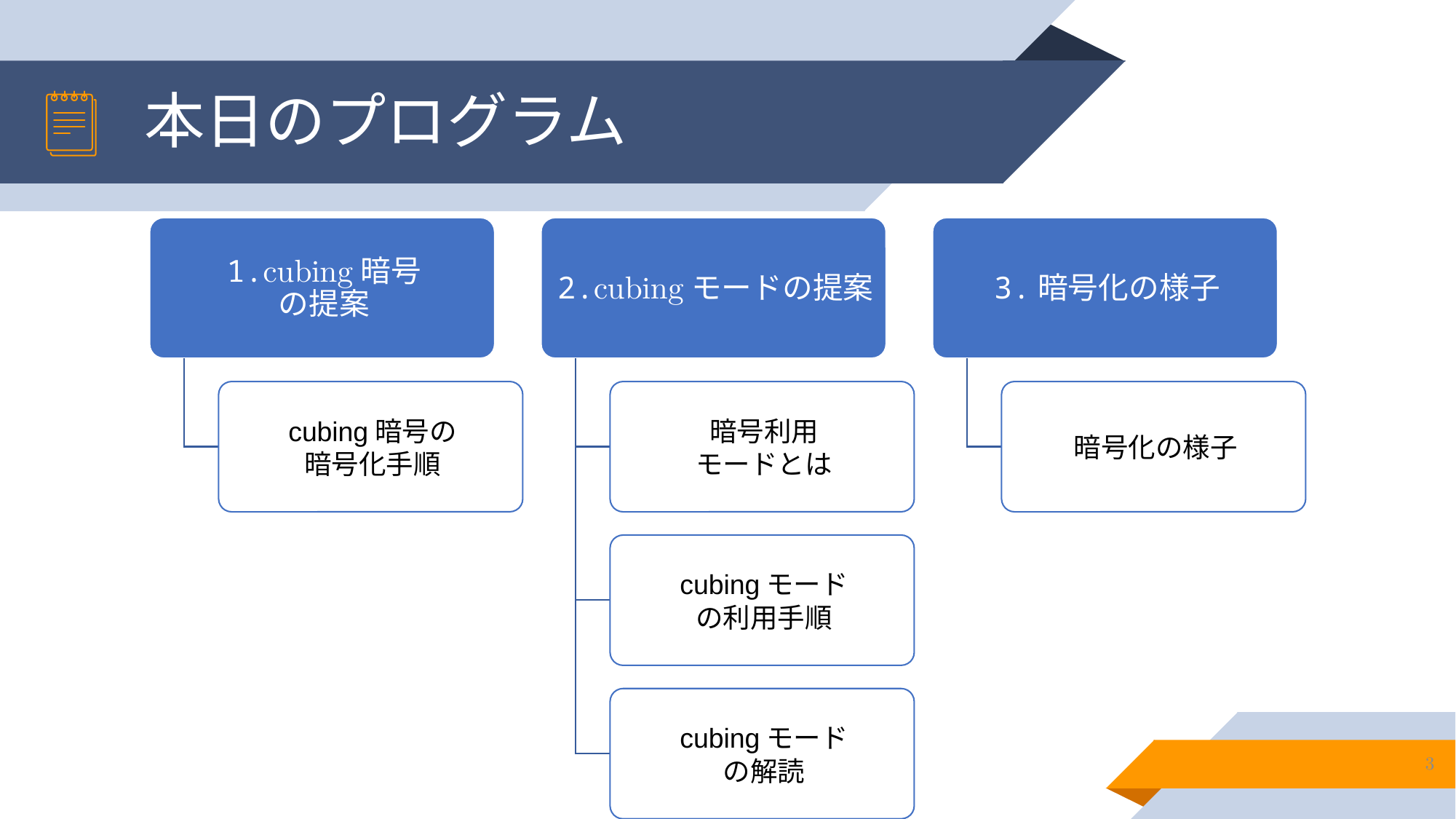

# 本日のプログラム

1.cubing暗号
の提案
cubing暗号の
暗号化手順
2.cubingモードの提案
暗号利用
モードとは
cubingモード
の利用手順
cubingモード
の解読
3.暗号化の様子
暗号化の様子
3